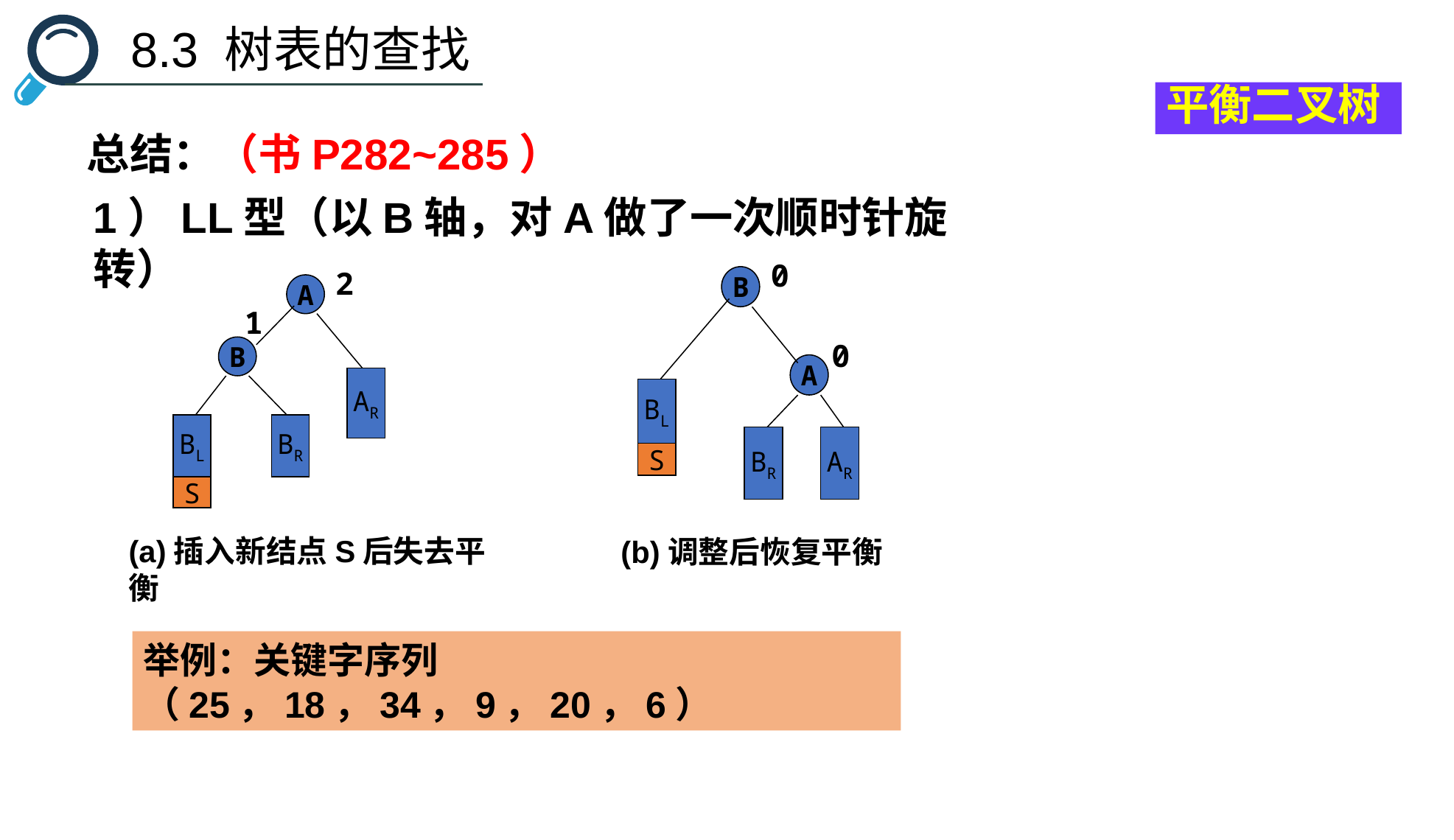

8.3 树表的查找
平衡二叉树
总结：（书P282~285）
1）LL型（以B轴，对A做了一次顺时针旋转）
0
B

0
A
BL

BR
AR
S
(b)调整后恢复平衡
2
A

B
AR

BL
BR
S
1
(a)插入新结点S后失去平衡
举例：关键字序列（25，18，34，9，20，6）